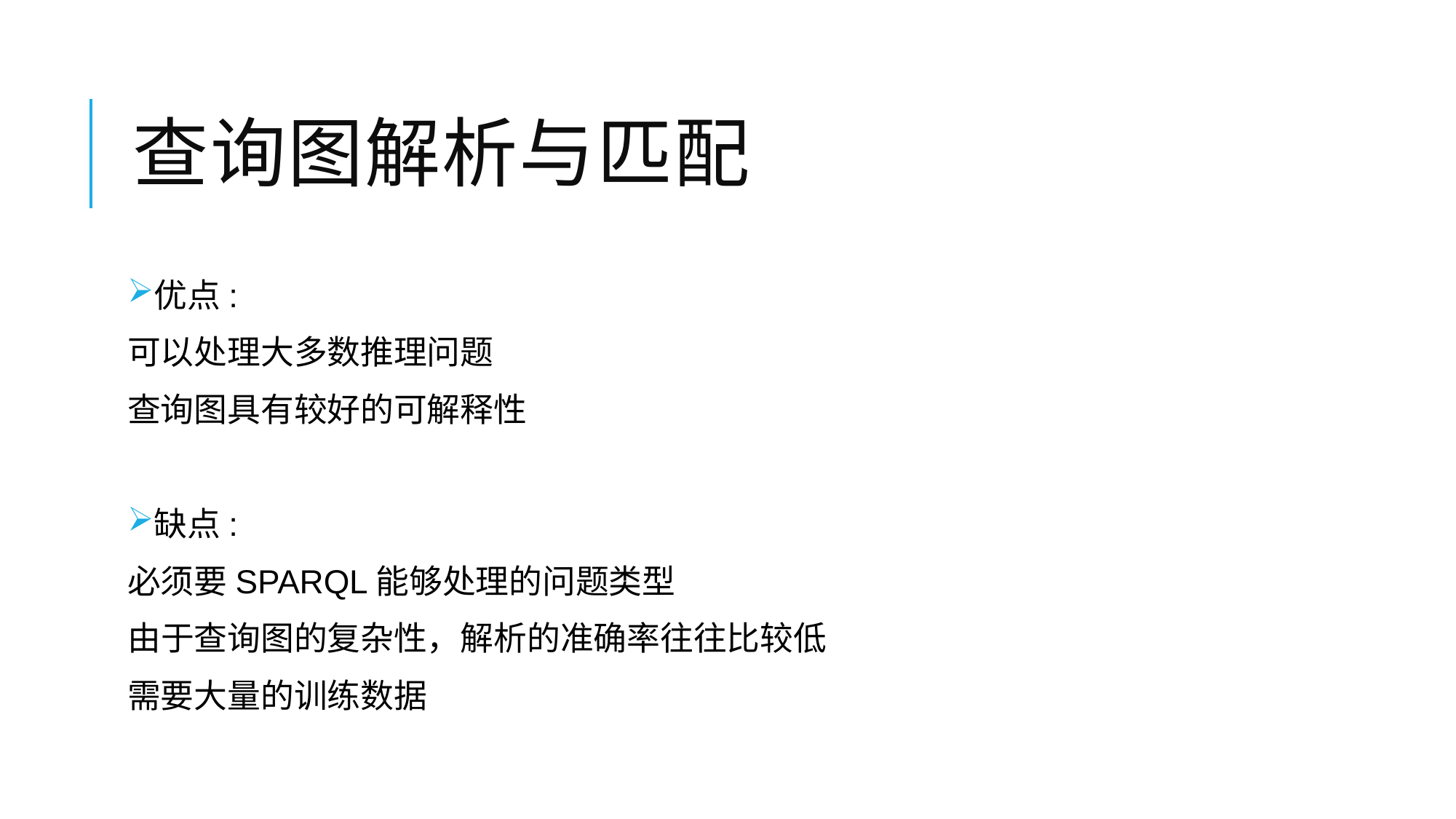

# 查询图解析与匹配
优点:
可以处理大多数推理问题
查询图具有较好的可解释性

缺点:
必须要SPARQL能够处理的问题类型
由于查询图的复杂性，解析的准确率往往比较低
需要大量的训练数据